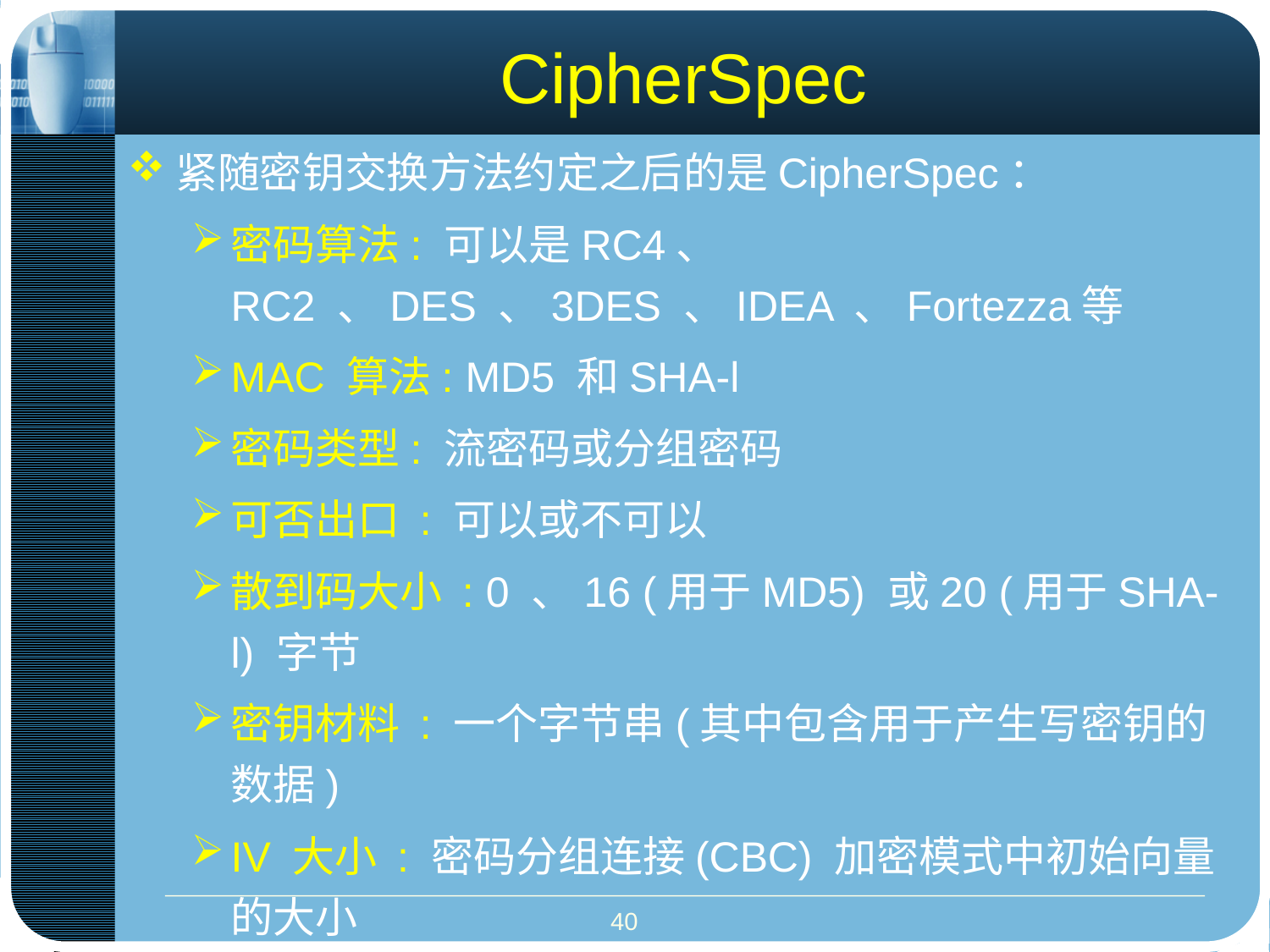

# CipherSpec
紧随密钥交换方法约定之后的是CipherSpec：
密码算法: 可以是RC4、 RC2 、DES 、3DES 、IDEA 、Fortezza等
MAC 算法: MD5 和SHA-l
密码类型: 流密码或分组密码
可否出口 : 可以或不可以
散到码大小 : 0 、16 (用于MD5) 或20 (用于SHA-l) 字节
密钥材料 : 一个字节串(其中包含用于产生写密钥的数据)
IV 大小 : 密码分组连接(CBC) 加密模式中初始向量的大小
40